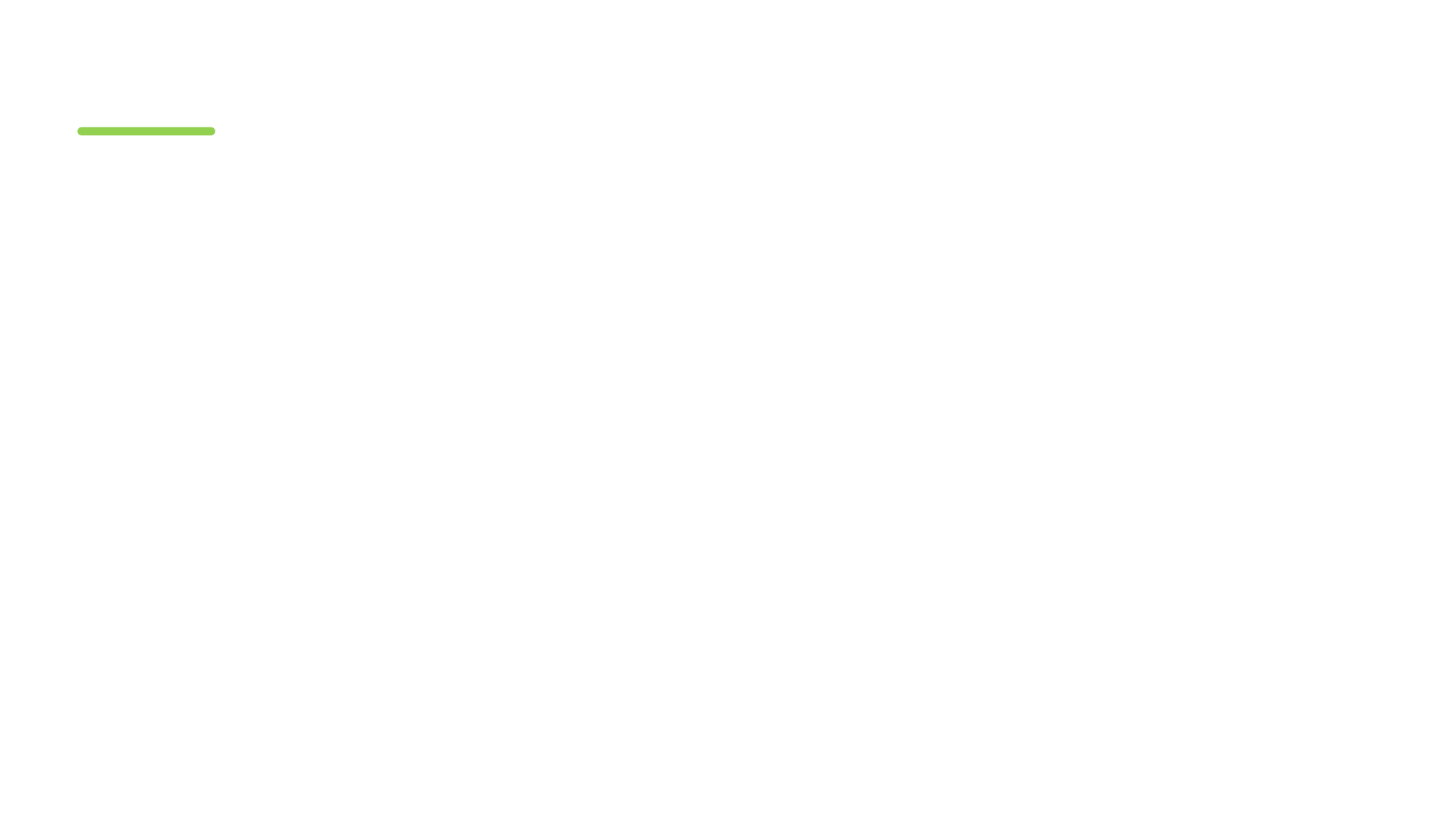

#
路径1： 1-2-10-11-13
测试数据：value = [ 90，-999，0，0，0]
预期结果：Average = 90，total.input = 1，total.valid = 1
路径2： 1-2-10-12-13
测试数据：value = [ -999 ，0，0，0，0]
预期结果：Average = -999，total.input = 0，total.valid = 0
路径3： 1-2-3-10-11-13
测试数据：value = [ -1，90，70，-1，80]
预期结果：Average = 80，total.input = 5，total.valid = 3
24